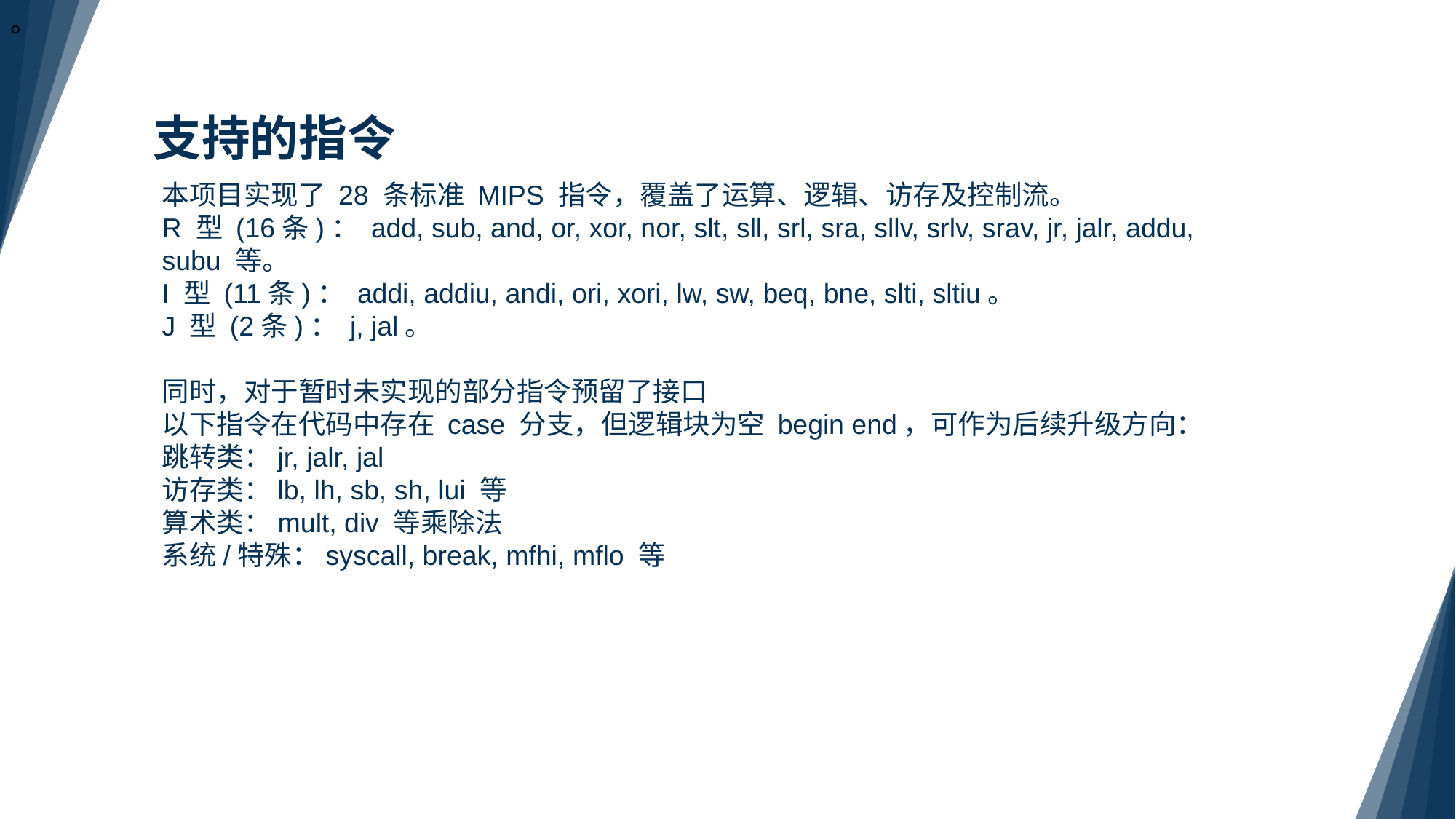

。
支持的指令

本项目实现了 28 条标准 MIPS 指令，覆盖了运算、逻辑、访存及控制流。
R 型 (16条)： add, sub, and, or, xor, nor, slt, sll, srl, sra, sllv, srlv, srav, jr, jalr, addu, subu 等。
I 型 (11条)： addi, addiu, andi, ori, xori, lw, sw, beq, bne, slti, sltiu。
J 型 (2条)： j, jal。

同时，对于暂时未实现的部分指令预留了接口
以下指令在代码中存在 case 分支，但逻辑块为空 begin end，可作为后续升级方向：
跳转类：jr, jalr, jal
访存类：lb, lh, sb, sh, lui 等
算术类：mult, div 等乘除法
系统/特殊：syscall, break, mfhi, mflo 等